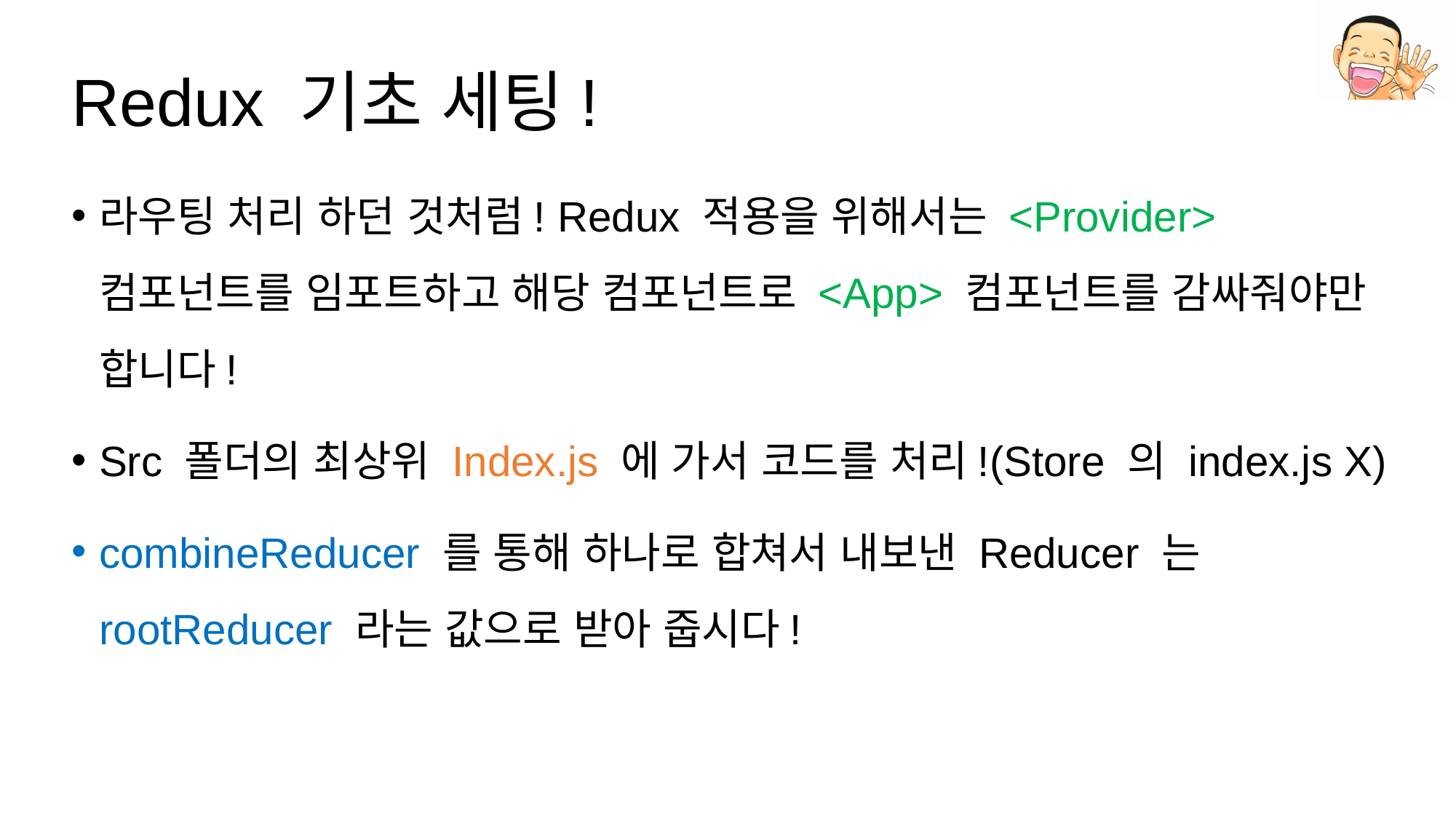

# Redux 기초 세팅!
라우팅 처리 하던 것처럼! Redux 적용을 위해서는 <Provider> 컴포넌트를 임포트하고 해당 컴포넌트로 <App> 컴포넌트를 감싸줘야만 합니다!
Src 폴더의 최상위 Index.js 에 가서 코드를 처리!(Store 의 index.js X)
combineReducer 를 통해 하나로 합쳐서 내보낸 Reducer 는 rootReducer 라는 값으로 받아 줍시다!